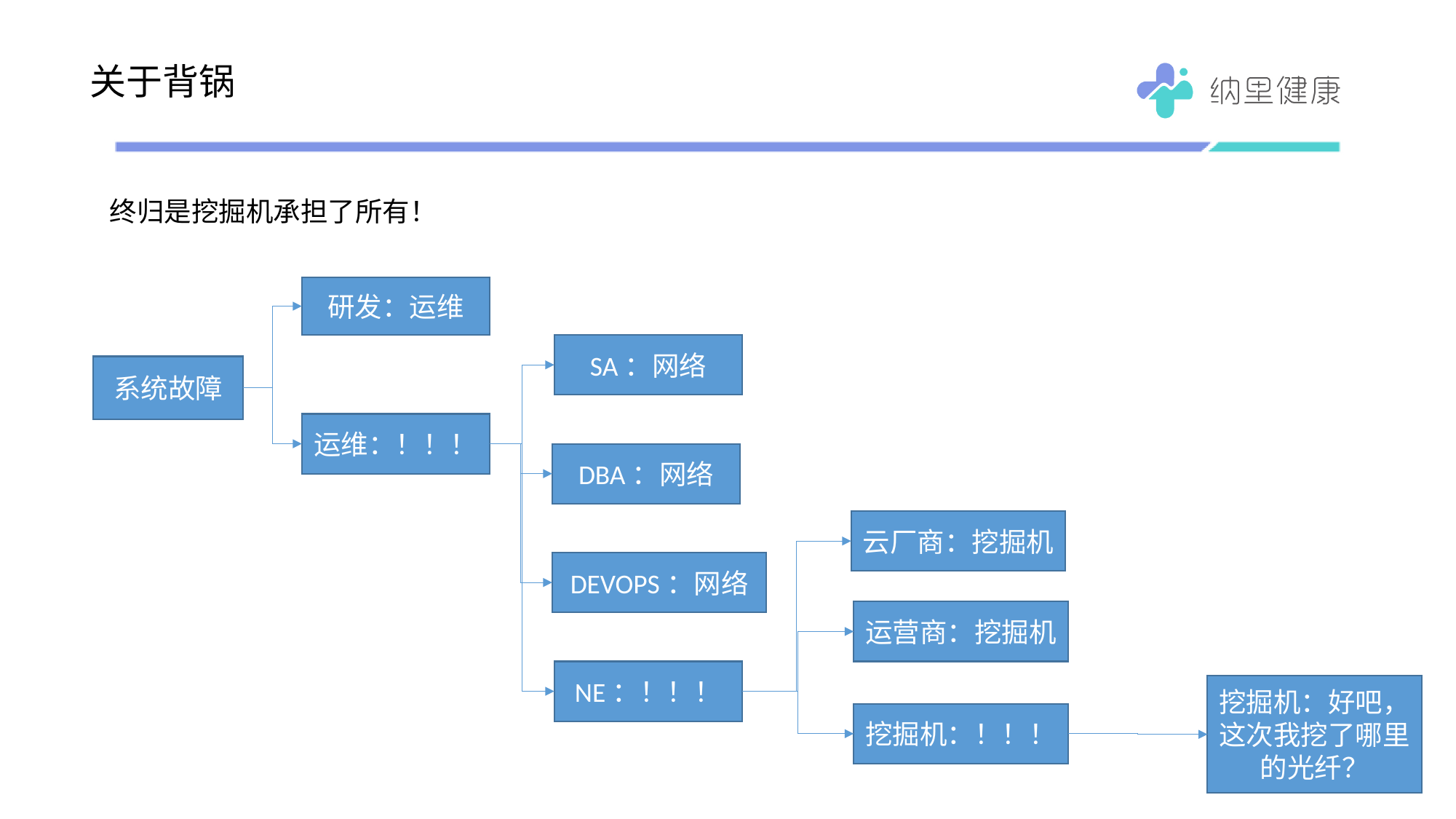

# 关于背锅
终归是挖掘机承担了所有！
研发：运维
SA：网络
系统故障
运维：！！！
DBA：网络
云厂商：挖掘机
DEVOPS：网络
运营商：挖掘机
NE：！！！
挖掘机：好吧，这次我挖了哪里的光纤？
挖掘机：！！！